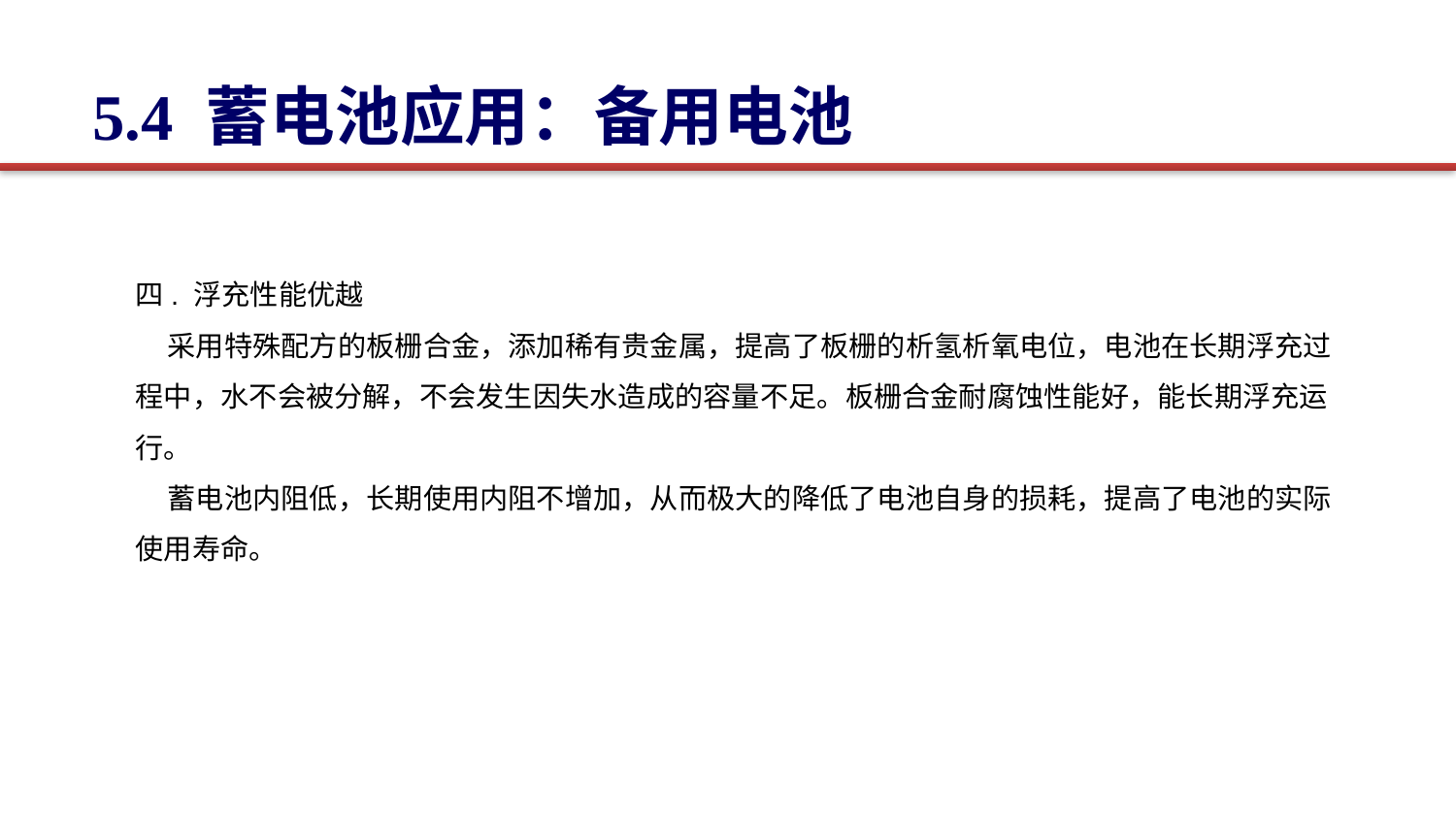

5.4 蓄电池应用：备用电池

四. 浮充性能优越
    采用特殊配方的板栅合金，添加稀有贵金属，提高了板栅的析氢析氧电位，电池在长期浮充过程中，水不会被分解，不会发生因失水造成的容量不足。板栅合金耐腐蚀性能好，能长期浮充运行。
    蓄电池内阻低，长期使用内阻不增加，从而极大的降低了电池自身的损耗，提高了电池的实际使用寿命。